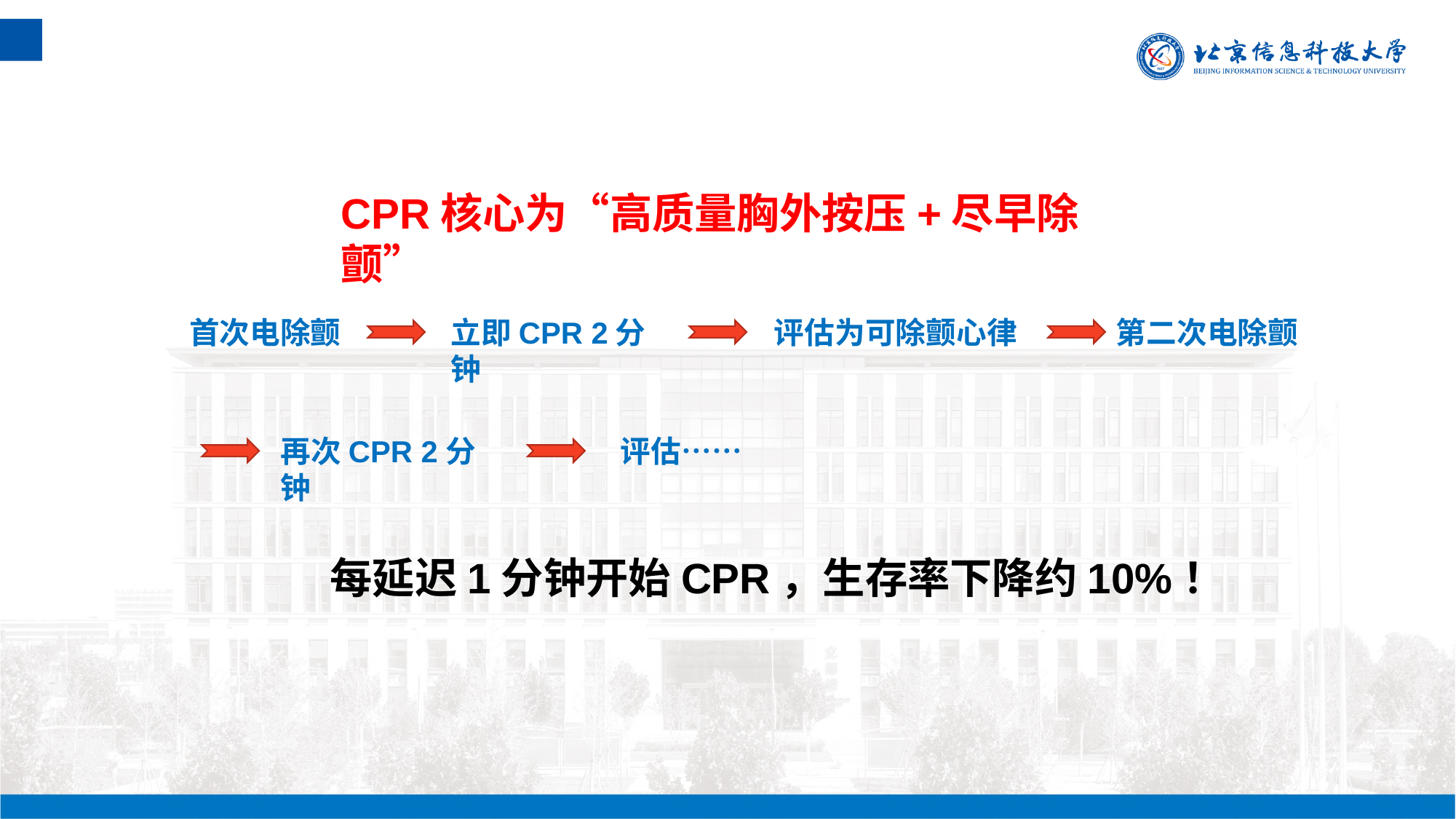

CPR核心为“高质量胸外按压+尽早除颤”
首次电除颤
立即CPR 2分钟
评估为可除颤心律
第二次电除颤

再次CPR 2分钟
评估……

每延迟1分钟开始CPR，生存率下降约10%！